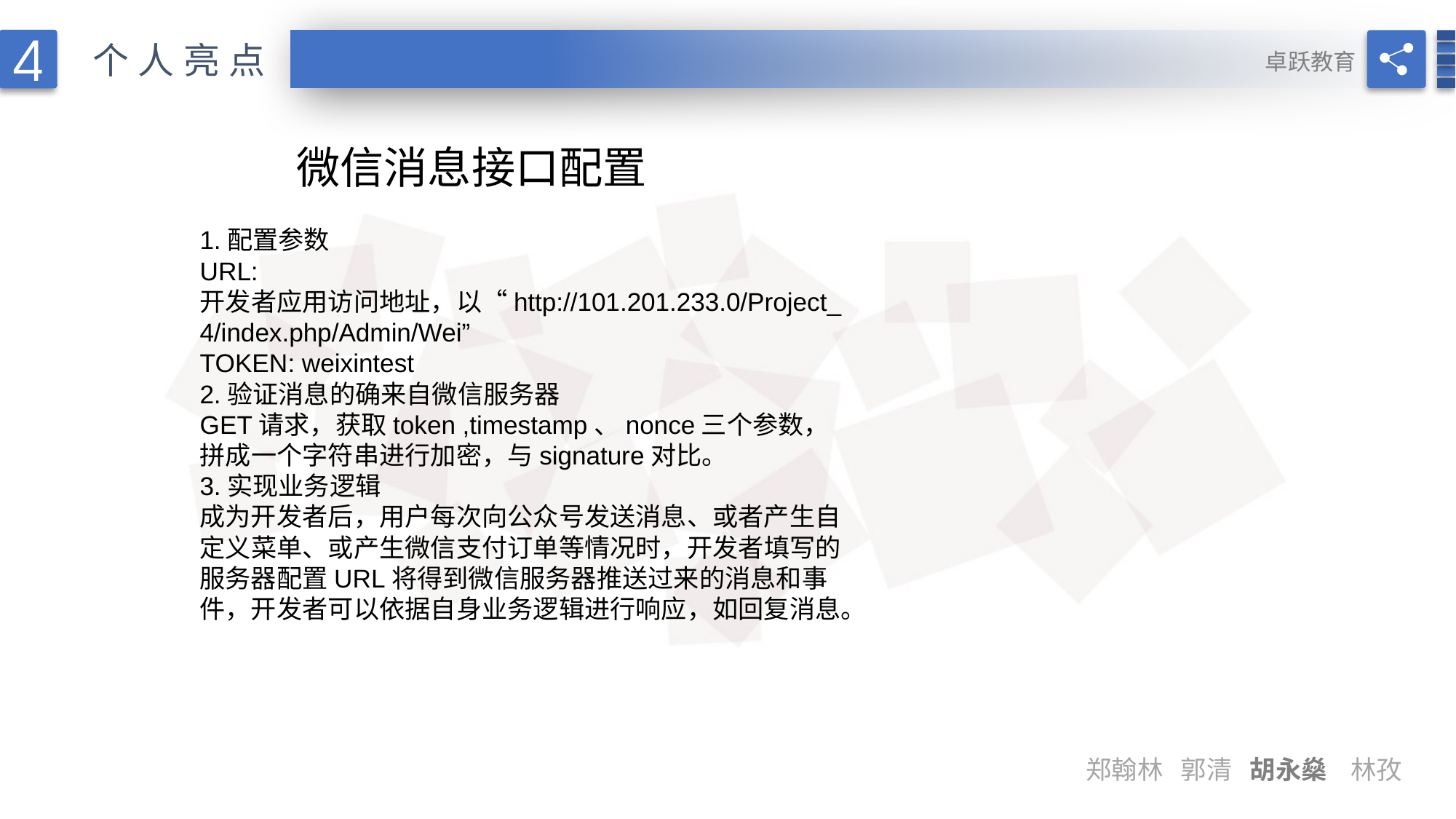

4

个人亮点
卓跃教育
# 微信消息接口配置
1.配置参数
URL: 开发者应用访问地址，以“http://101.201.233.0/Project_4/index.php/Admin/Wei”
TOKEN: weixintest
2.验证消息的确来自微信服务器
GET请求，获取token ,timestamp、nonce三个参数，拼成一个字符串进行加密，与signature对比。
3.实现业务逻辑
成为开发者后，用户每次向公众号发送消息、或者产生自定义菜单、或产生微信支付订单等情况时，开发者填写的服务器配置URL将得到微信服务器推送过来的消息和事件，开发者可以依据自身业务逻辑进行响应，如回复消息。
郑翰林   郭清   胡永燊    林孜